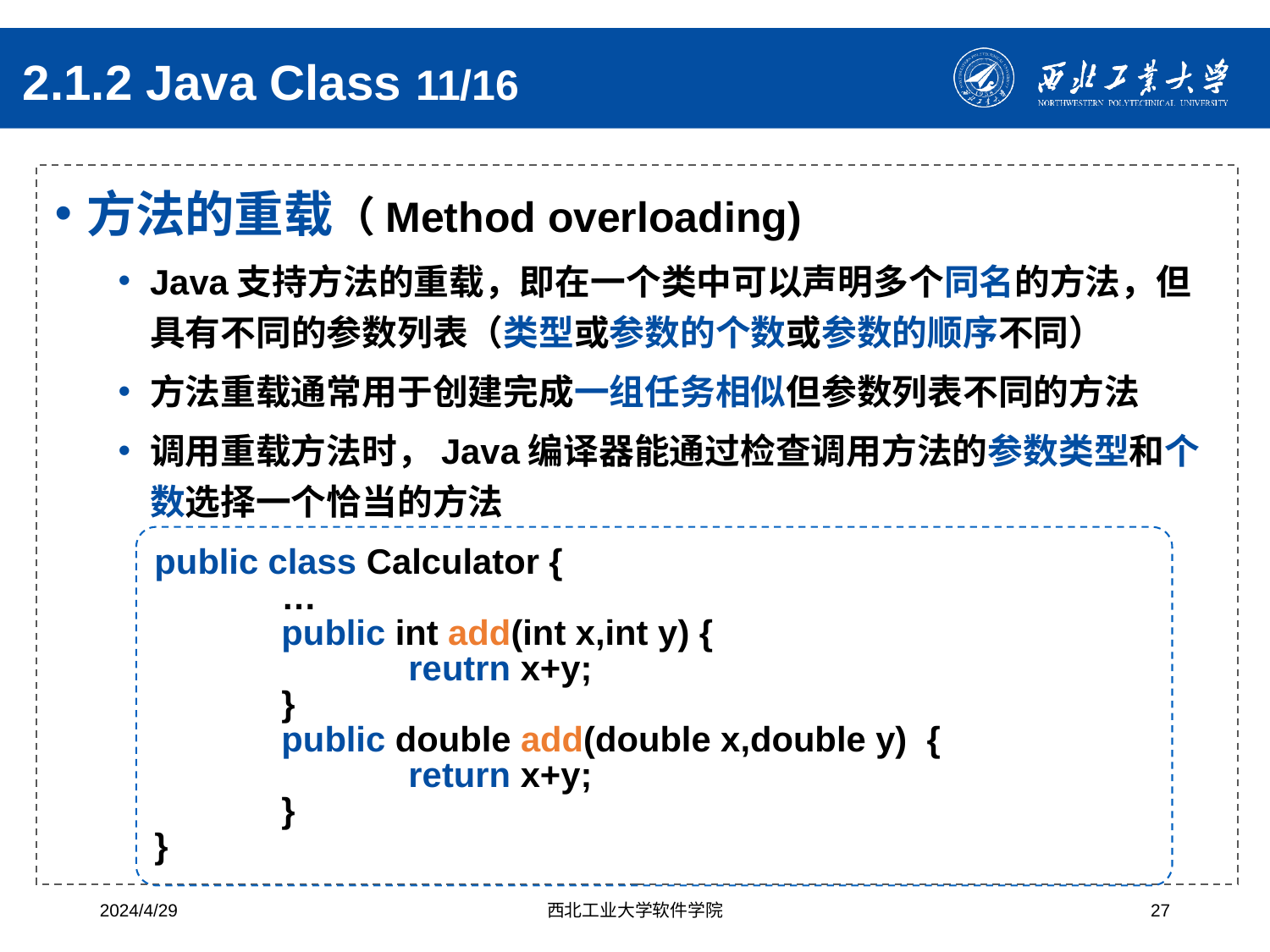

# 2.1.2 Java Class 11/16
方法的重载（Method overloading)
Java支持方法的重载，即在一个类中可以声明多个同名的方法，但具有不同的参数列表（类型或参数的个数或参数的顺序不同）
方法重载通常用于创建完成一组任务相似但参数列表不同的方法
调用重载方法时，Java编译器能通过检查调用方法的参数类型和个数选择一个恰当的方法

public class Calculator {
	…
	public int add(int x,int y) {
		reutrn x+y;
	}
	public double add(double x,double y)  {
		return x+y;
	}
}
2024/4/29
西北工业大学软件学院
27